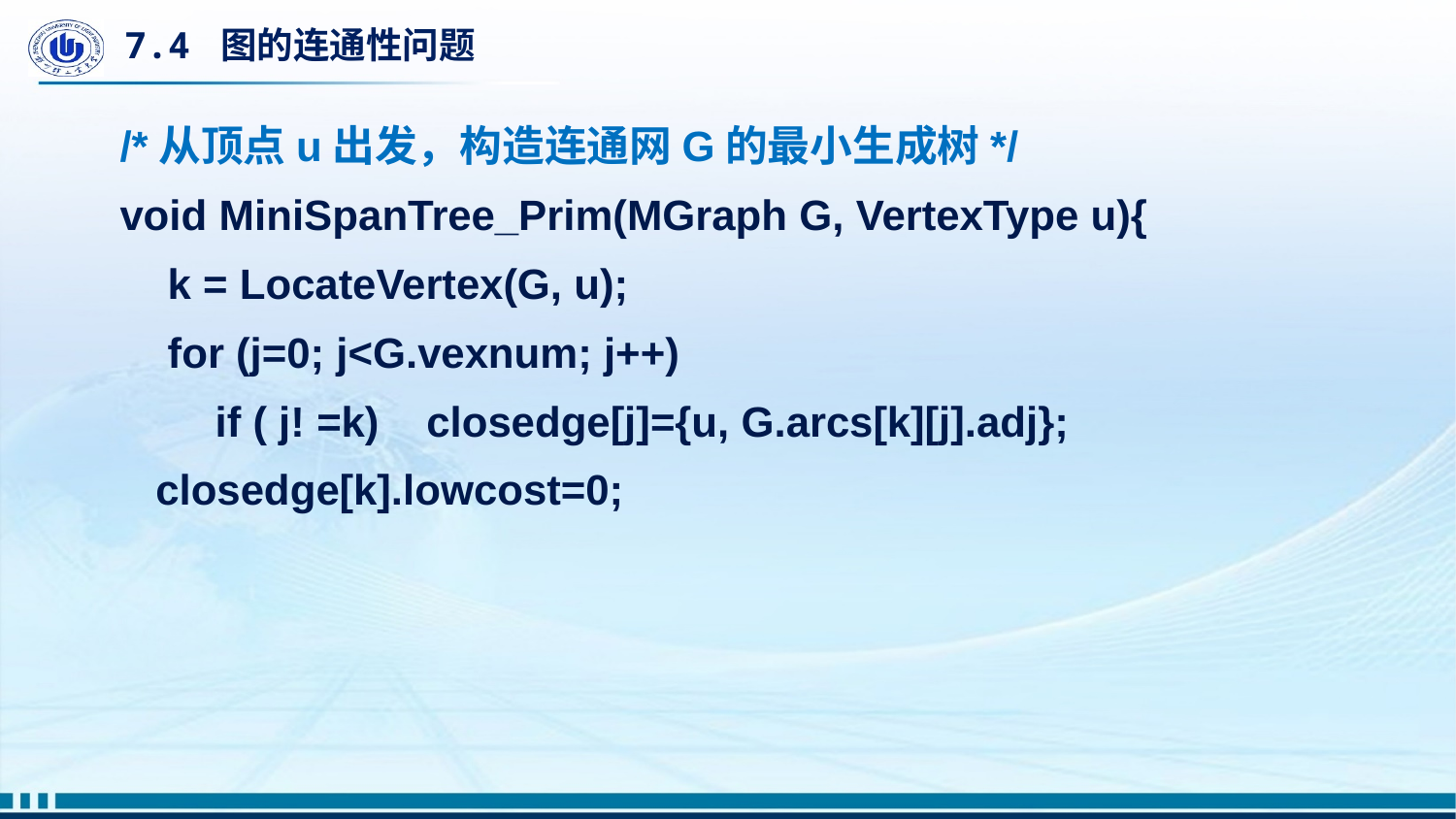

# 7.4 图的连通性问题
/*从顶点u出发，构造连通网G的最小生成树*/
void MiniSpanTree_Prim(MGraph G, VertexType u){
    k = LocateVertex(G, u);
    for (j=0; j<G.vexnum; j++)
        if ( j! =k)    closedge[j]={u, G.arcs[k][j].adj};
   closedge[k].lowcost=0;